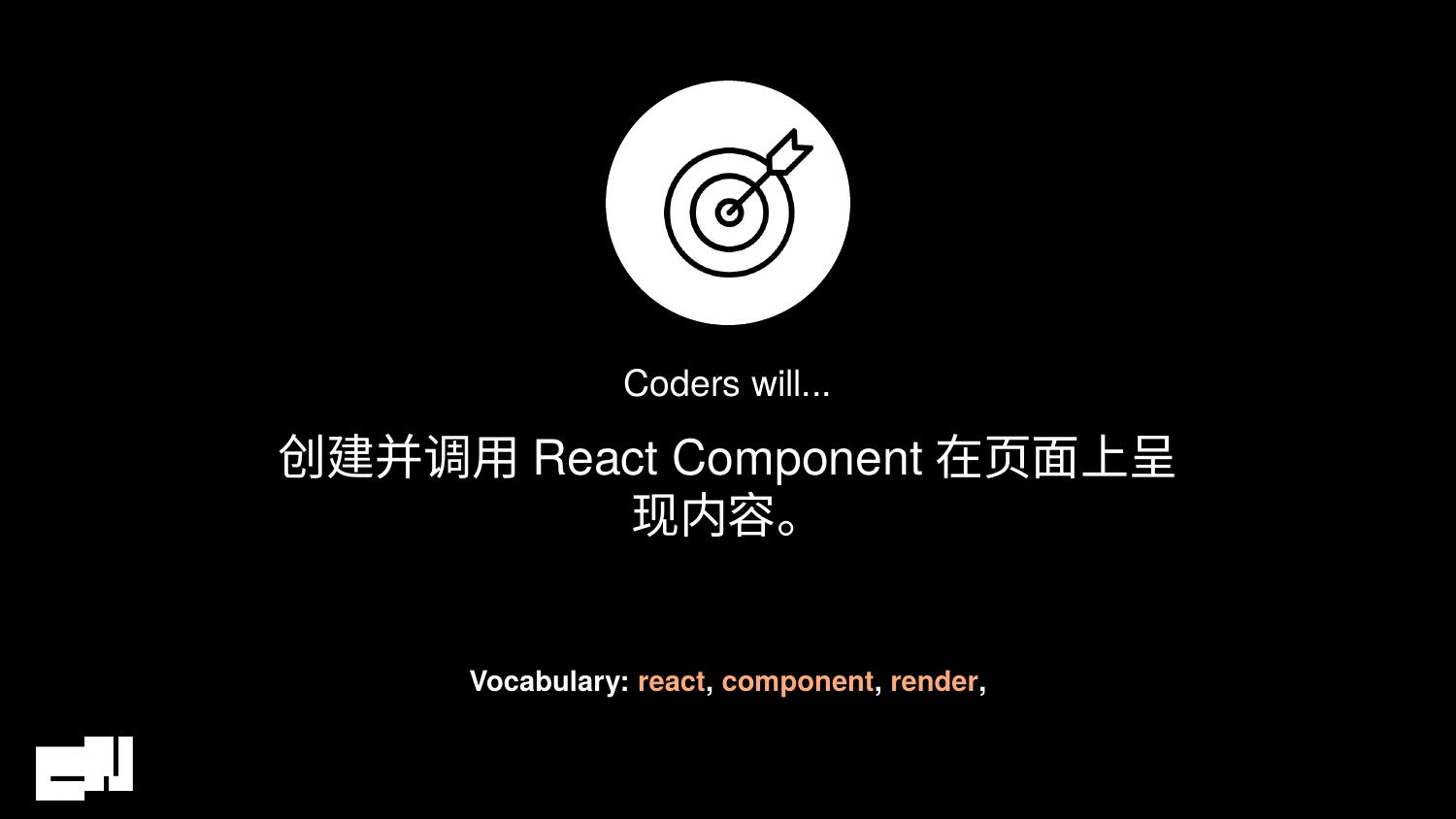

# 创建并调用React Component在页面上呈现内容。

Vocabulary: react, component, render,